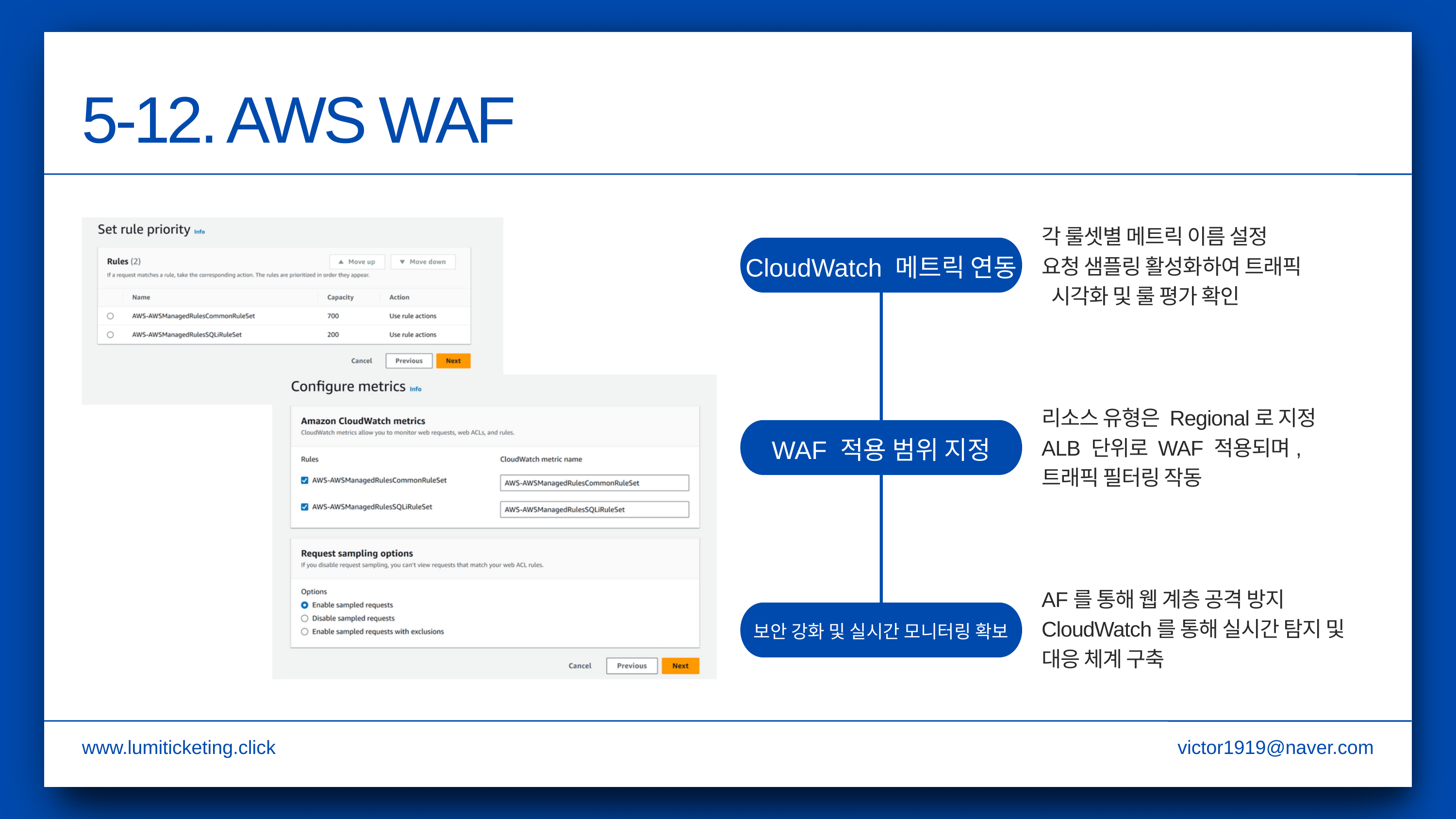

5-12. AWS WAF

각 룰셋별 메트릭 이름 설정
요청 샘플링 활성화하여 트래픽
 시각화 및 룰 평가 확인

CloudWatch 메트릭 연동

리소스 유형은 Regional로 지정
ALB 단위로 WAF 적용되며, 트래픽 필터링 작동

WAF 적용 범위 지정
AF를 통해 웹 계층 공격 방지
CloudWatch를 통해 실시간 탐지 및 대응 체계 구축

보안 강화 및 실시간 모니터링 확보

www.lumiticketing.click
victor1919@naver.com